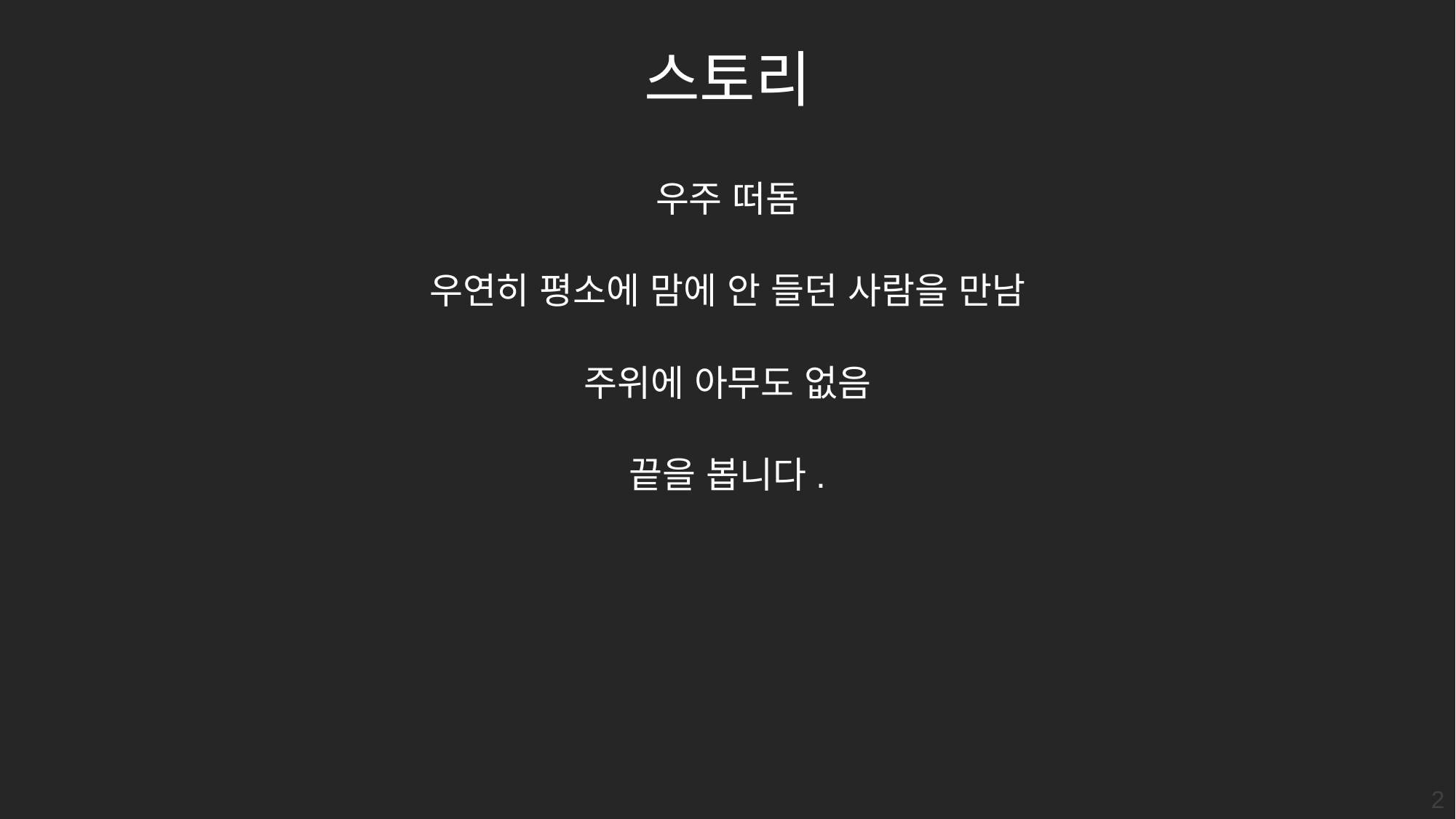

스토리
우주 떠돔
우연히 평소에 맘에 안 들던 사람을 만남
주위에 아무도 없음
끝을 봅니다.
2